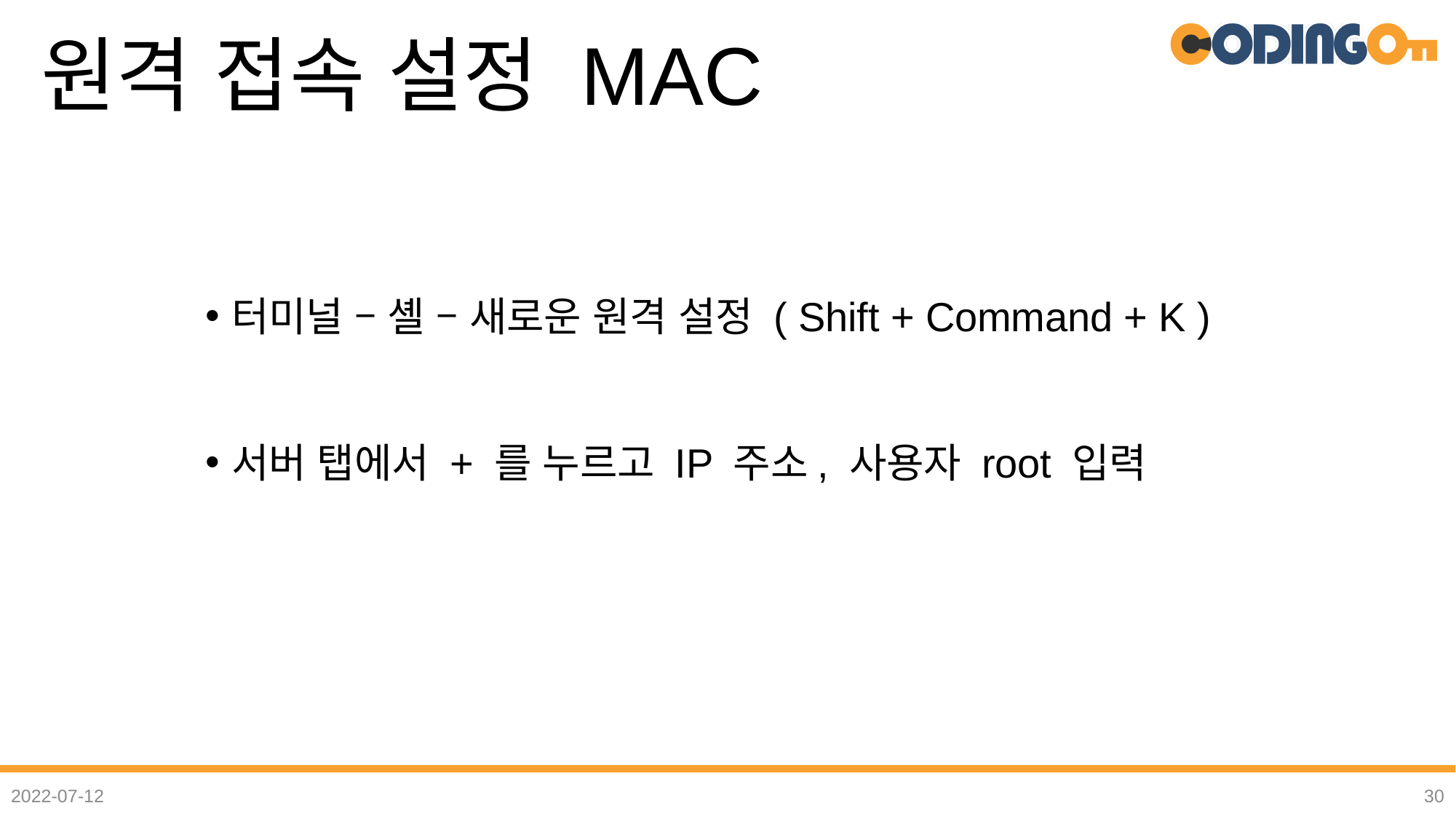

# 원격 접속 설정 MAC
터미널 – 셸 – 새로운 원격 설정 ( Shift + Command + K )

서버 탭에서 + 를 누르고 IP 주소, 사용자 root 입력

2022-07-12
30